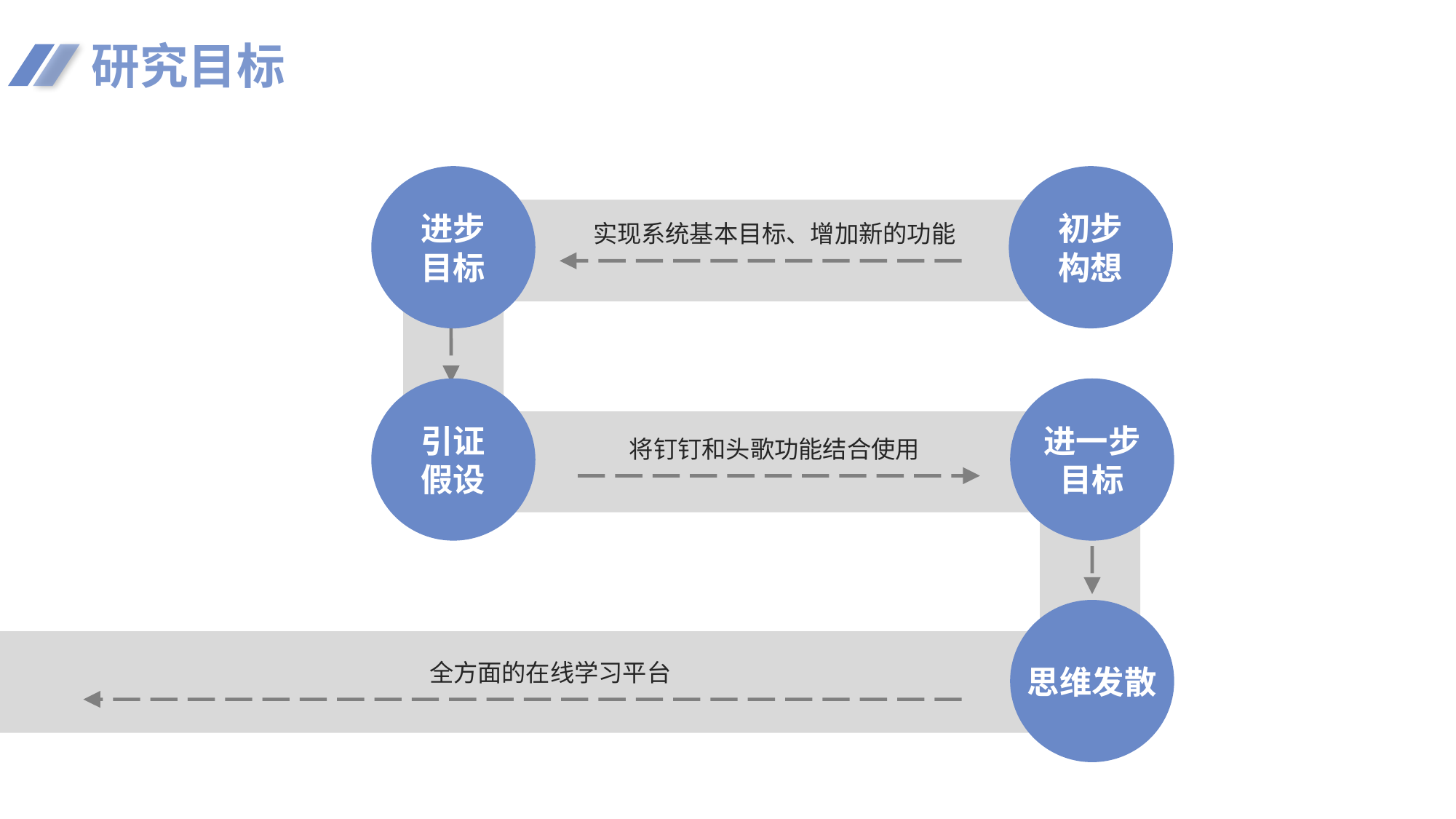

研究目标

进步
目标
初步
构想

实现系统基本目标、增加新的功能

引证
假设
进一步
目标

将钉钉和头歌功能结合使用

思维发散

全方面的在线学习平台